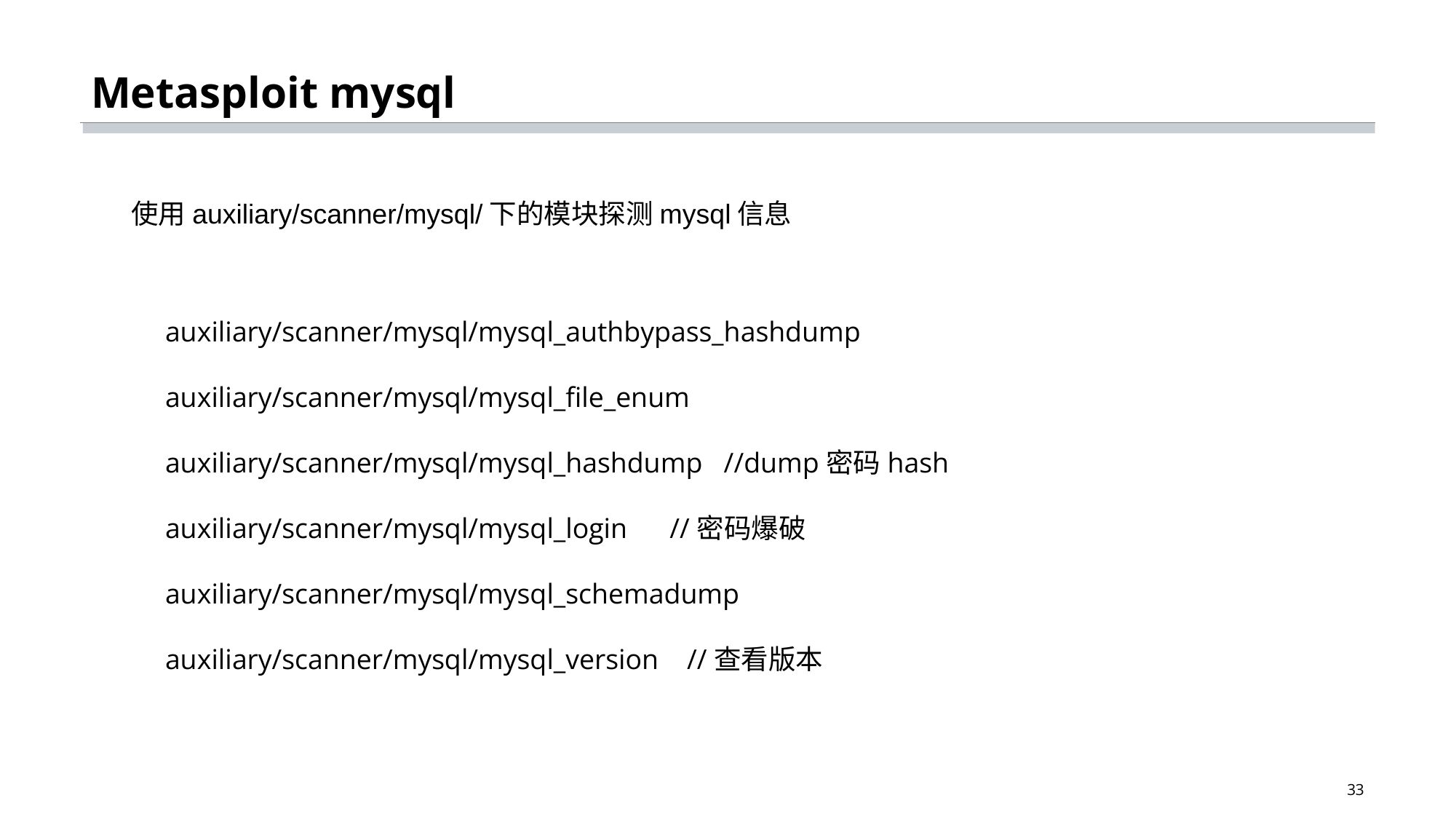

# Metasploit mysql
使用auxiliary/scanner/mysql/下的模块探测mysql信息
auxiliary/scanner/mysql/mysql_authbypass_hashdump
auxiliary/scanner/mysql/mysql_file_enum
auxiliary/scanner/mysql/mysql_hashdump   //dump密码hash
auxiliary/scanner/mysql/mysql_login      //密码爆破
auxiliary/scanner/mysql/mysql_schemadump
auxiliary/scanner/mysql/mysql_version    //查看版本
33